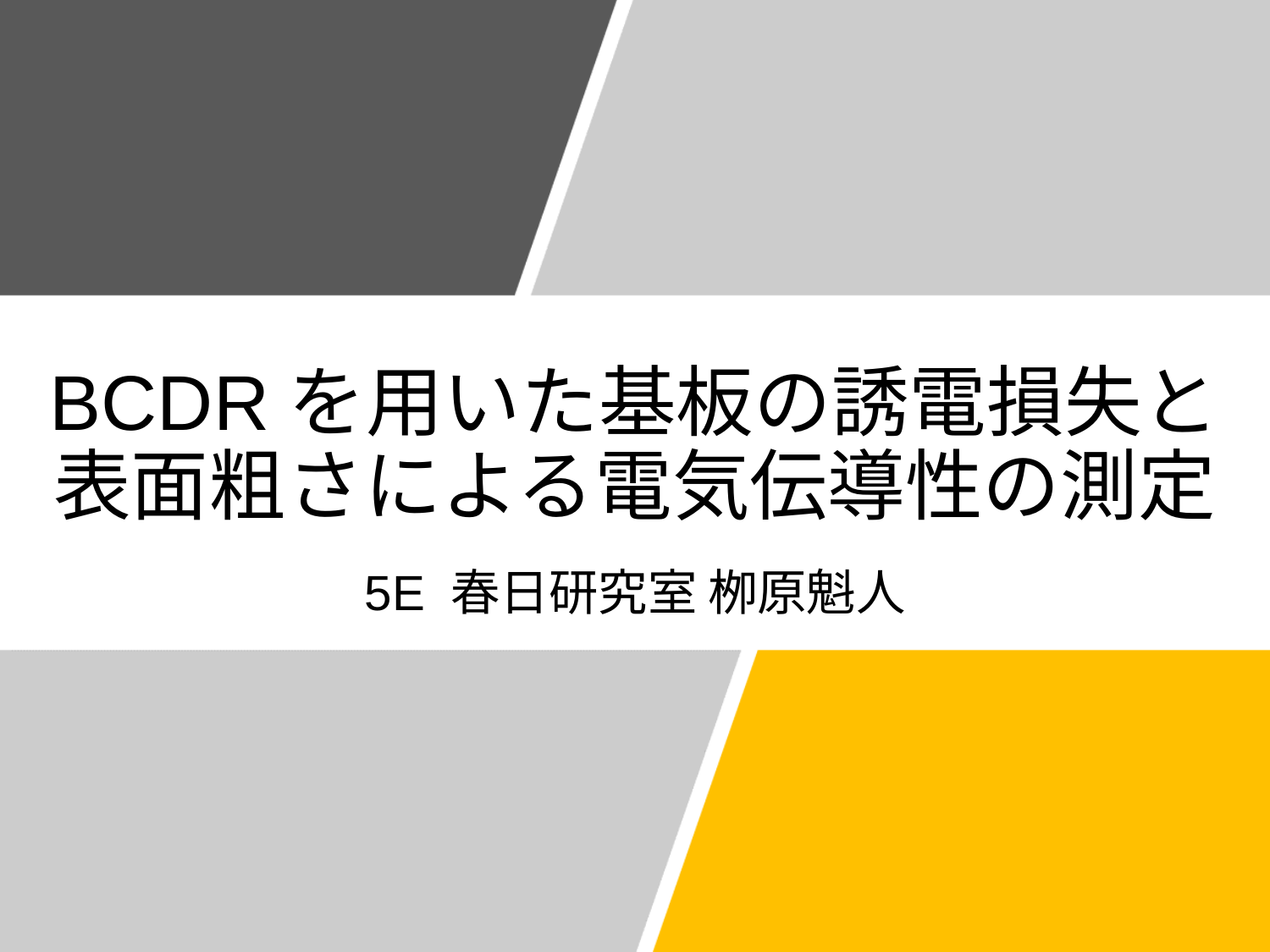

# BCDRを用いた基板の誘電損失と 表面粗さによる電気伝導性の測定
5E 春日研究室 栁原魁人